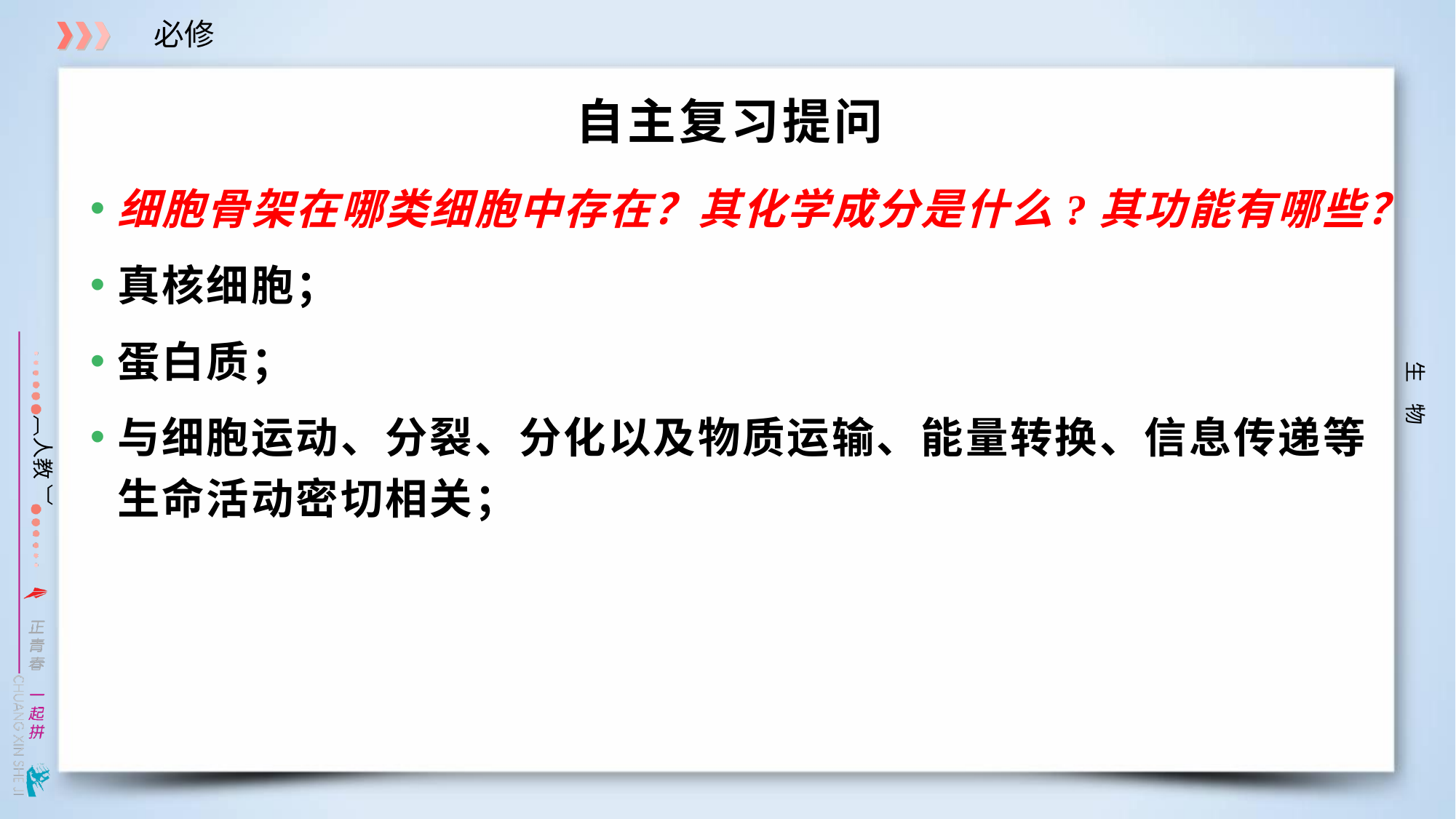

# 自主复习提问
细胞骨架在哪类细胞中存在？其化学成分是什么?其功能有哪些？
真核细胞；
蛋白质；
与细胞运动、分裂、分化以及物质运输、能量转换、信息传递等生命活动密切相关；